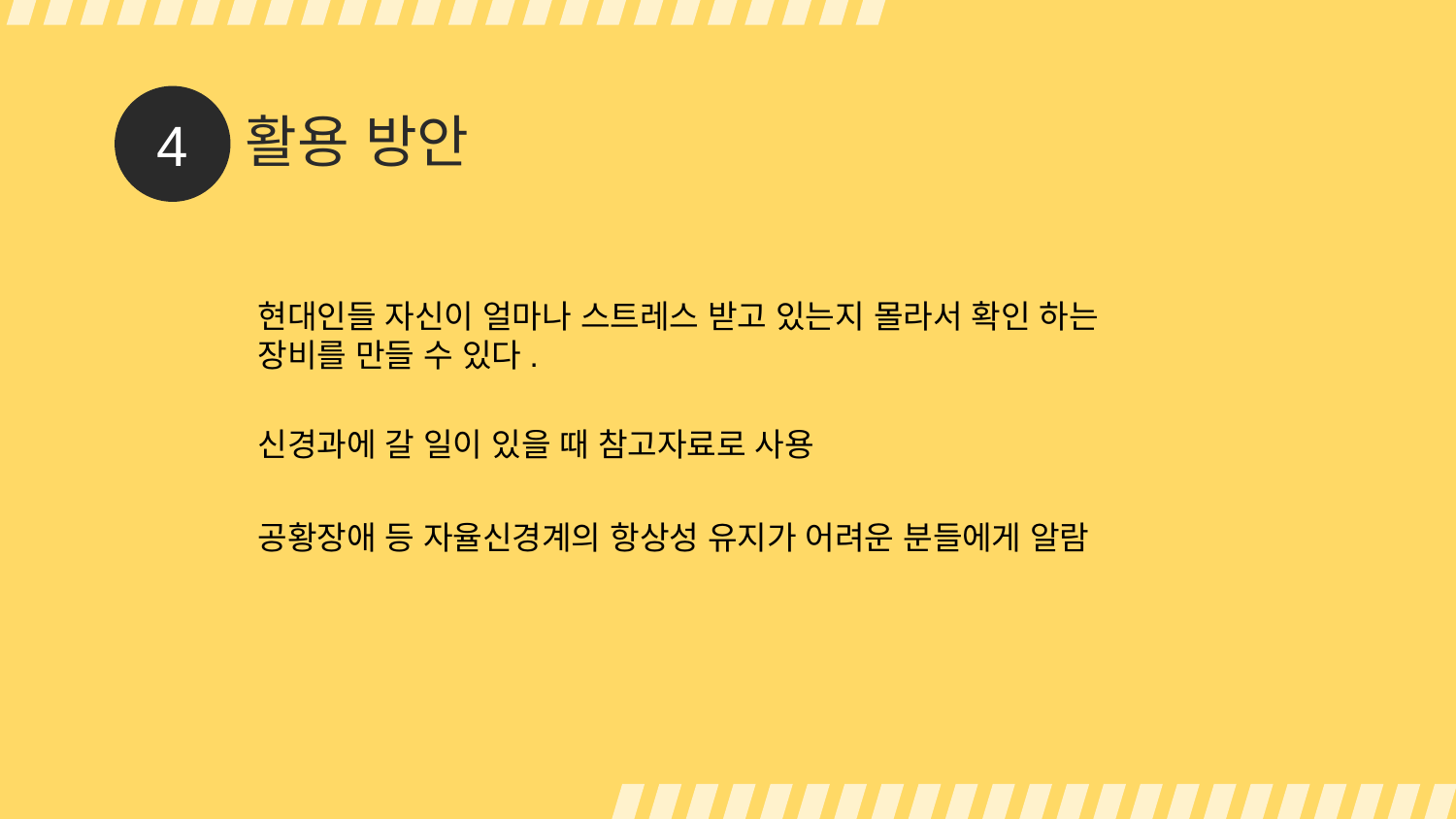

4
# 활용 방안
현대인들 자신이 얼마나 스트레스 받고 있는지 몰라서 확인 하는 장비를 만들 수 있다.
신경과에 갈 일이 있을 때 참고자료로 사용
공황장애 등 자율신경계의 항상성 유지가 어려운 분들에게 알람